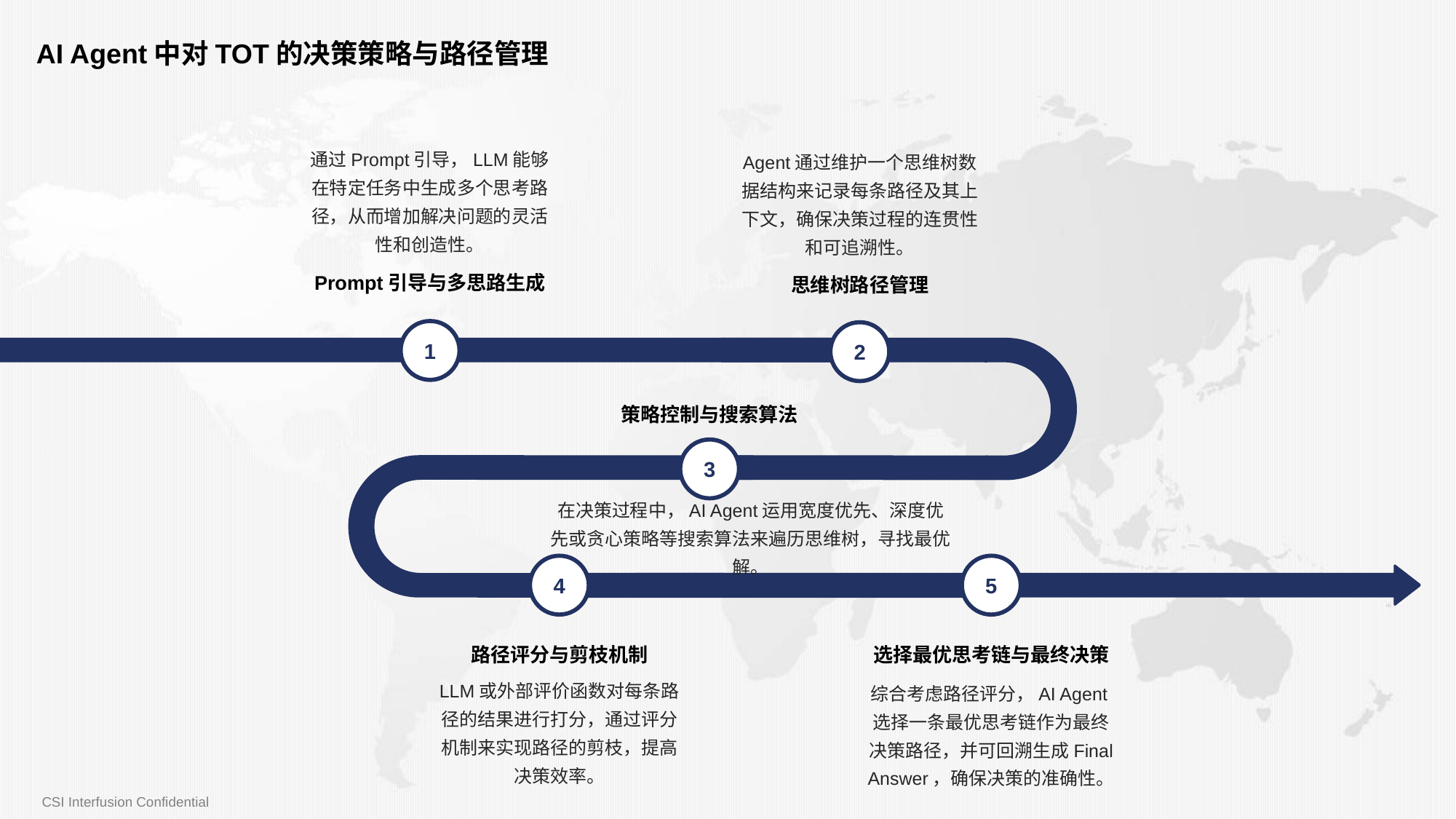

# AI Agent中对TOT的决策策略与路径管理
通过Prompt引导，LLM能够在特定任务中生成多个思考路径，从而增加解决问题的灵活性和创造性。
Agent通过维护一个思维树数据结构来记录每条路径及其上下文，确保决策过程的连贯性和可追溯性。
Prompt引导与多思路生成
思维树路径管理
1
2

策略控制与搜索算法
3

在决策过程中，AI Agent运用宽度优先、深度优先或贪心策略等搜索算法来遍历思维树，寻找最优解。
4
5

路径评分与剪枝机制
选择最优思考链与最终决策
LLM或外部评价函数对每条路径的结果进行打分，通过评分机制来实现路径的剪枝，提高决策效率。
综合考虑路径评分，AI Agent选择一条最优思考链作为最终决策路径，并可回溯生成Final Answer，确保决策的准确性。